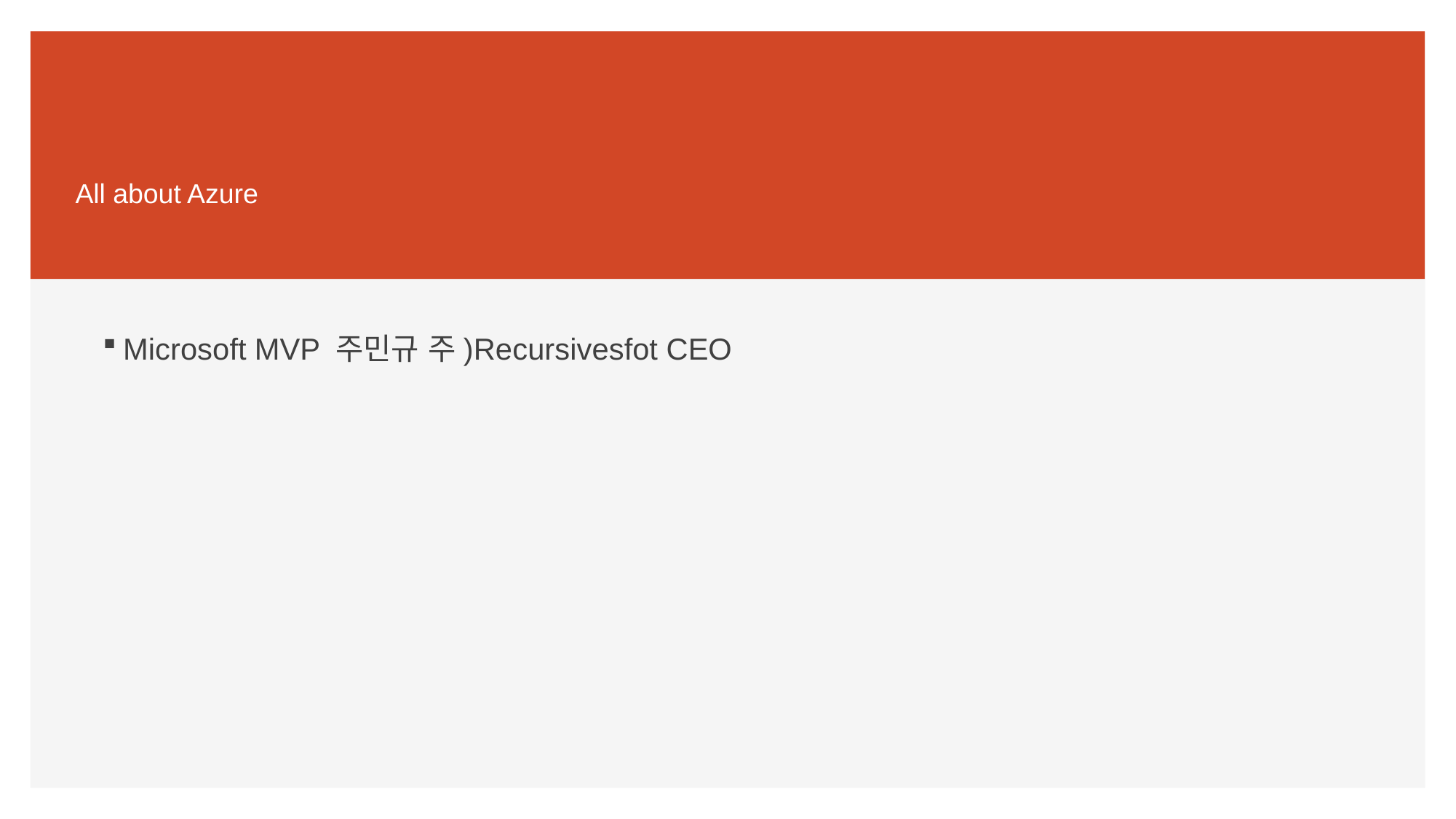

# All about Azure
Microsoft MVP 주민규 주)Recursivesfot CEO